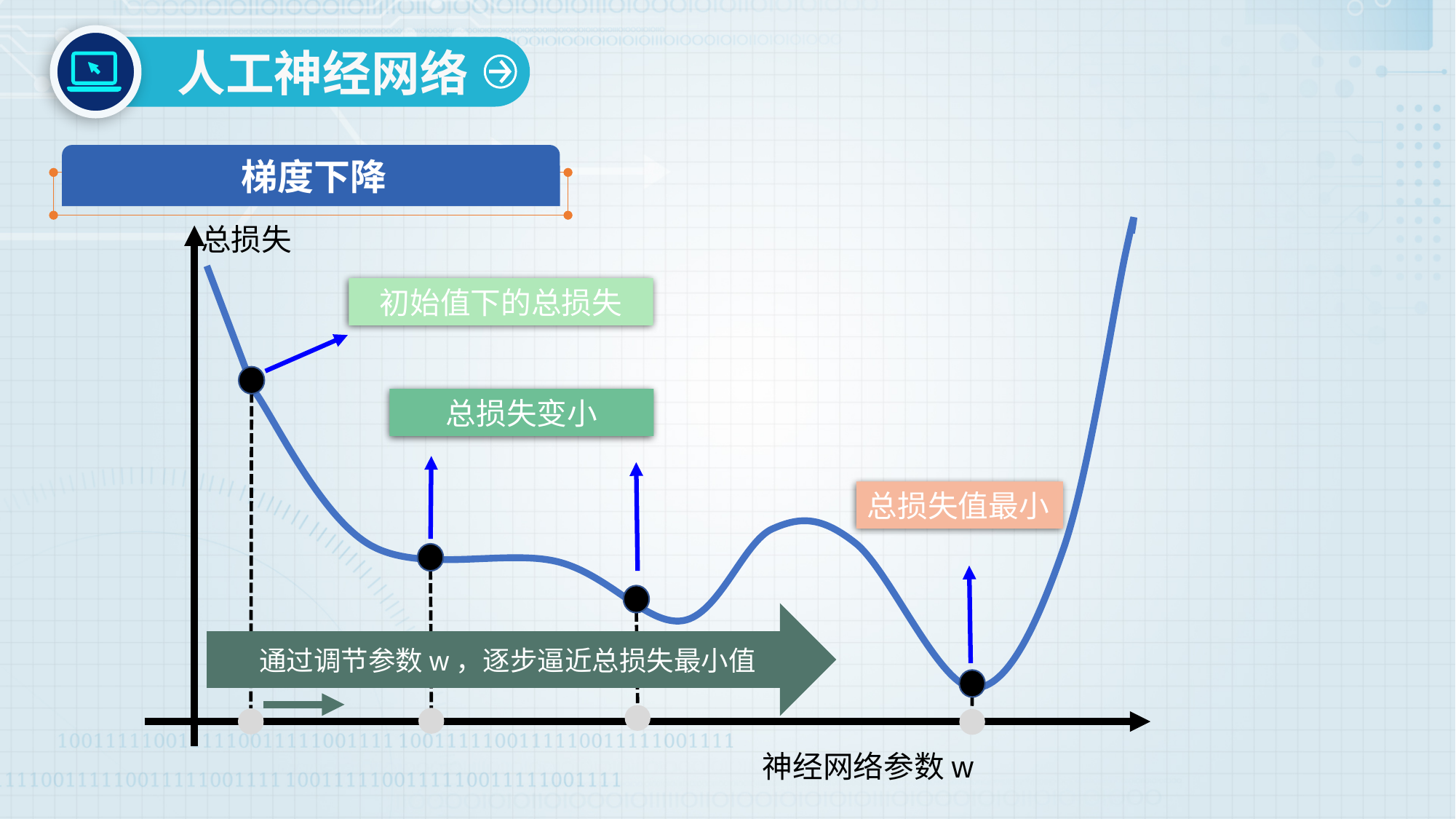

人工神经网络

梯度下降
总损失

初始值下的总损失

总损失变小
总损失值最小

通过调节参数w，逐步逼近总损失最小值

神经网络参数w